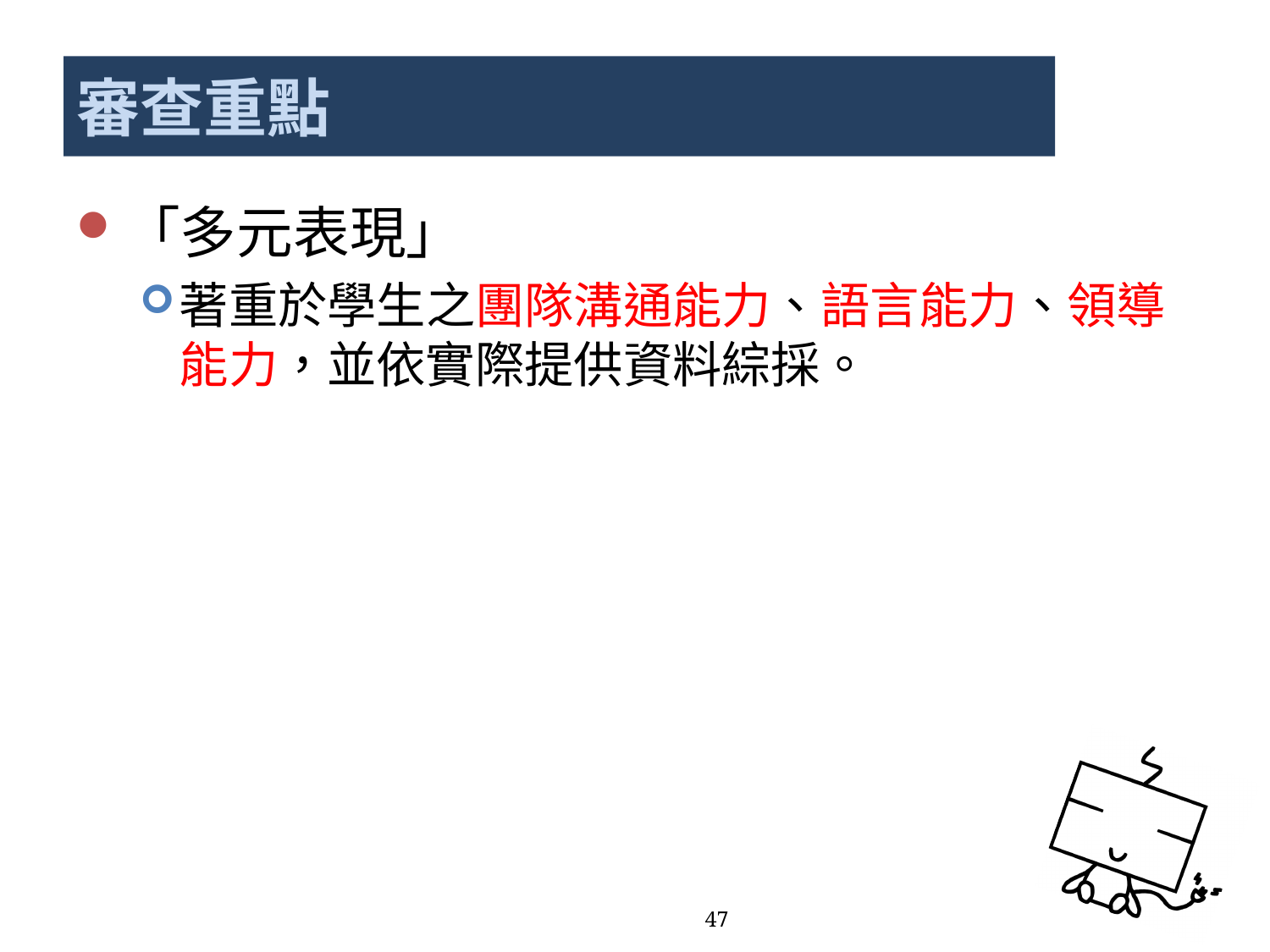

# 審查重點
「多元表現」
著重於學生之團隊溝通能力、語言能力、領導能力，並依實際提供資料綜採。
47